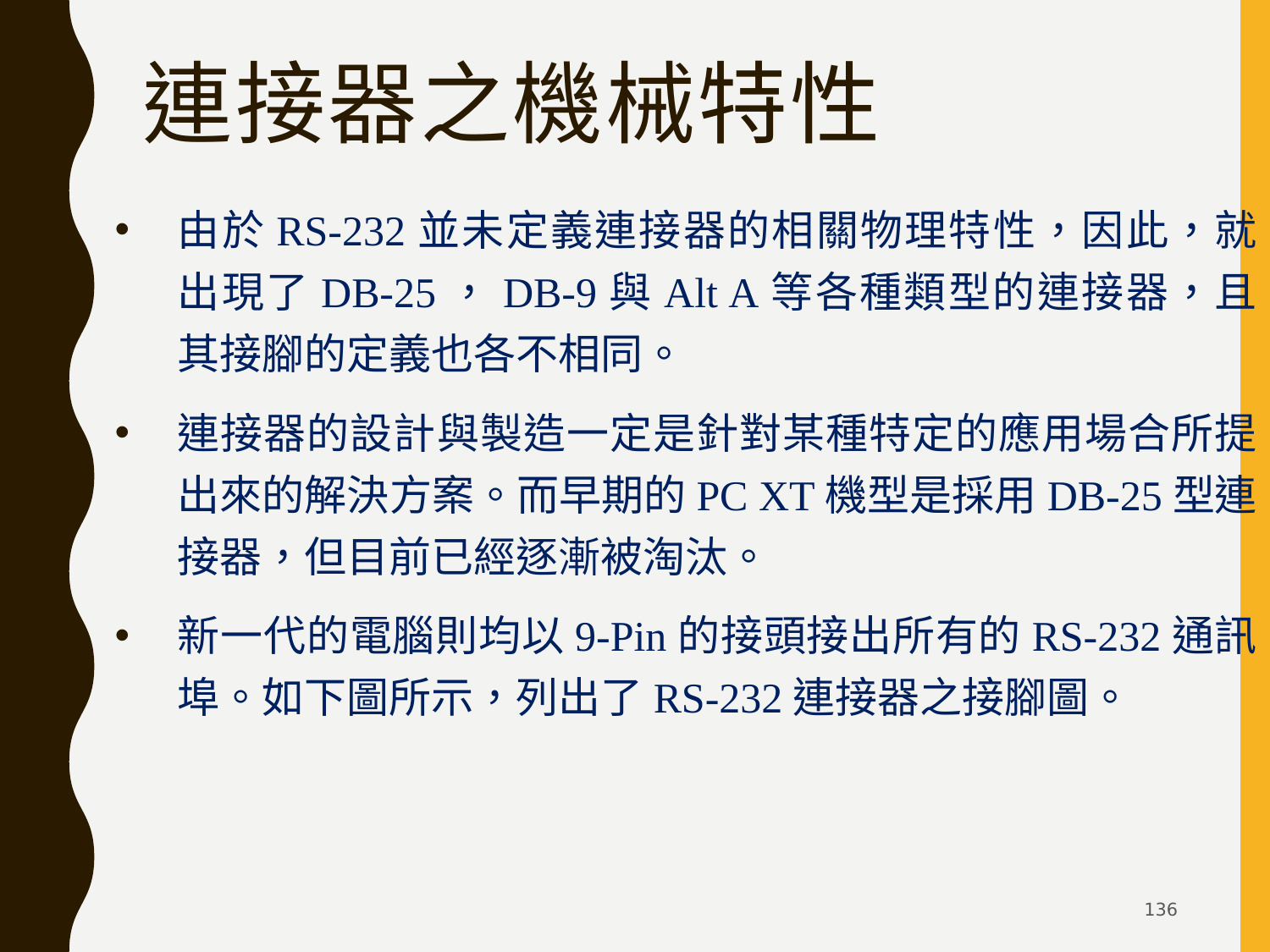

# 連接器之機械特性
由於RS-232並未定義連接器的相關物理特性，因此，就出現了DB-25，DB-9與Alt A等各種類型的連接器，且其接腳的定義也各不相同。
連接器的設計與製造一定是針對某種特定的應用場合所提出來的解決方案。而早期的PC XT機型是採用DB-25型連接器，但目前已經逐漸被淘汰。
新一代的電腦則均以9-Pin的接頭接出所有的RS-232通訊埠。如下圖所示，列出了RS-232連接器之接腳圖。
136